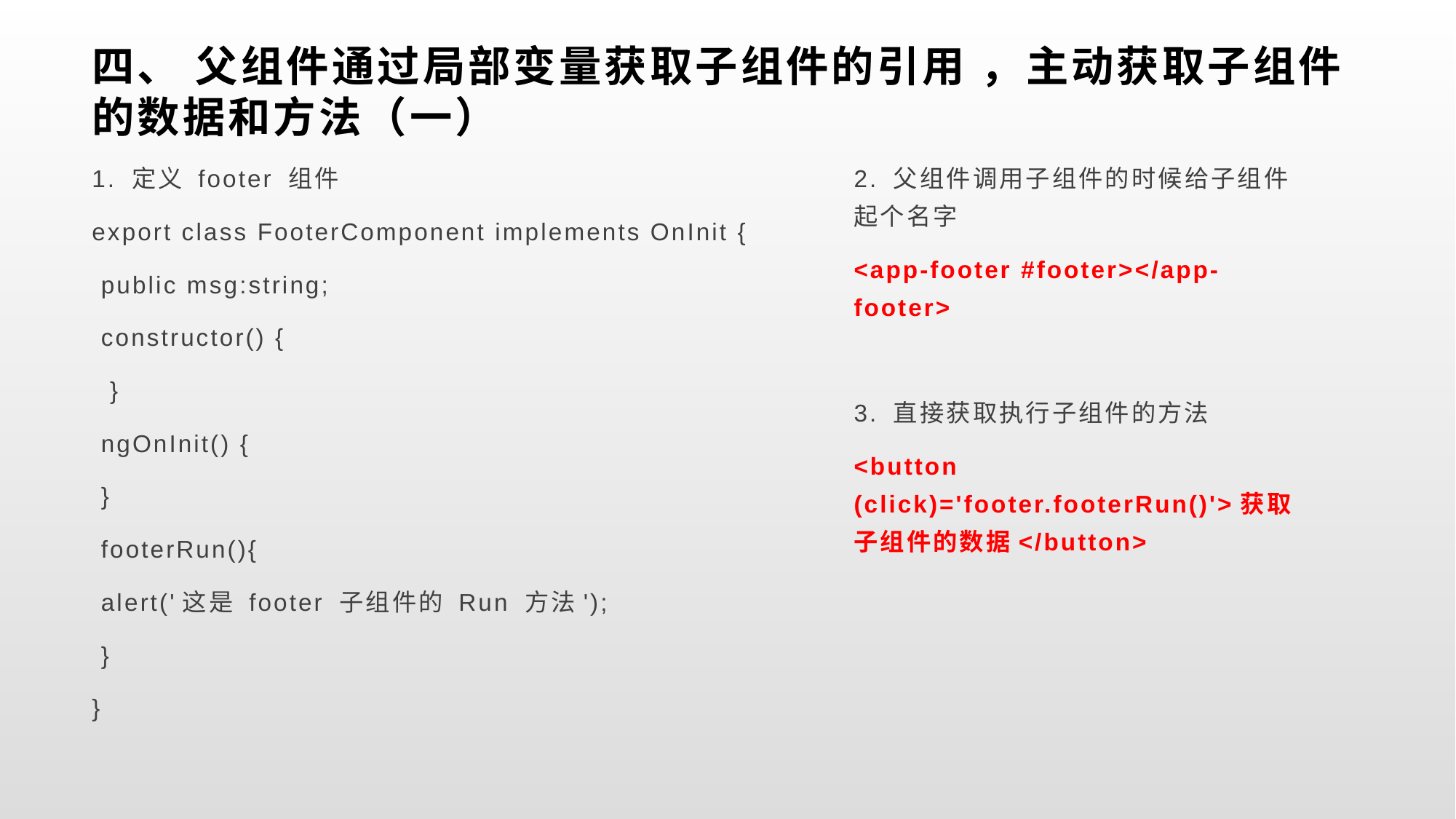

# 四、 父组件通过局部变量获取子组件的引用 ，主动获取子组件的数据和方法（一）
1. 定义 footer 组件
export class FooterComponent implements OnInit {
 public msg:string;
 constructor() {
  }
 ngOnInit() {
 }
 footerRun(){
 alert('这是 footer 子组件的 Run 方法');
 }
}

2. 父组件调用子组件的时候给子组件起个名字
<app-footer #footer></app-footer>

3. 直接获取执行子组件的方法
<button (click)='footer.footerRun()'>获取子组件的数据</button>